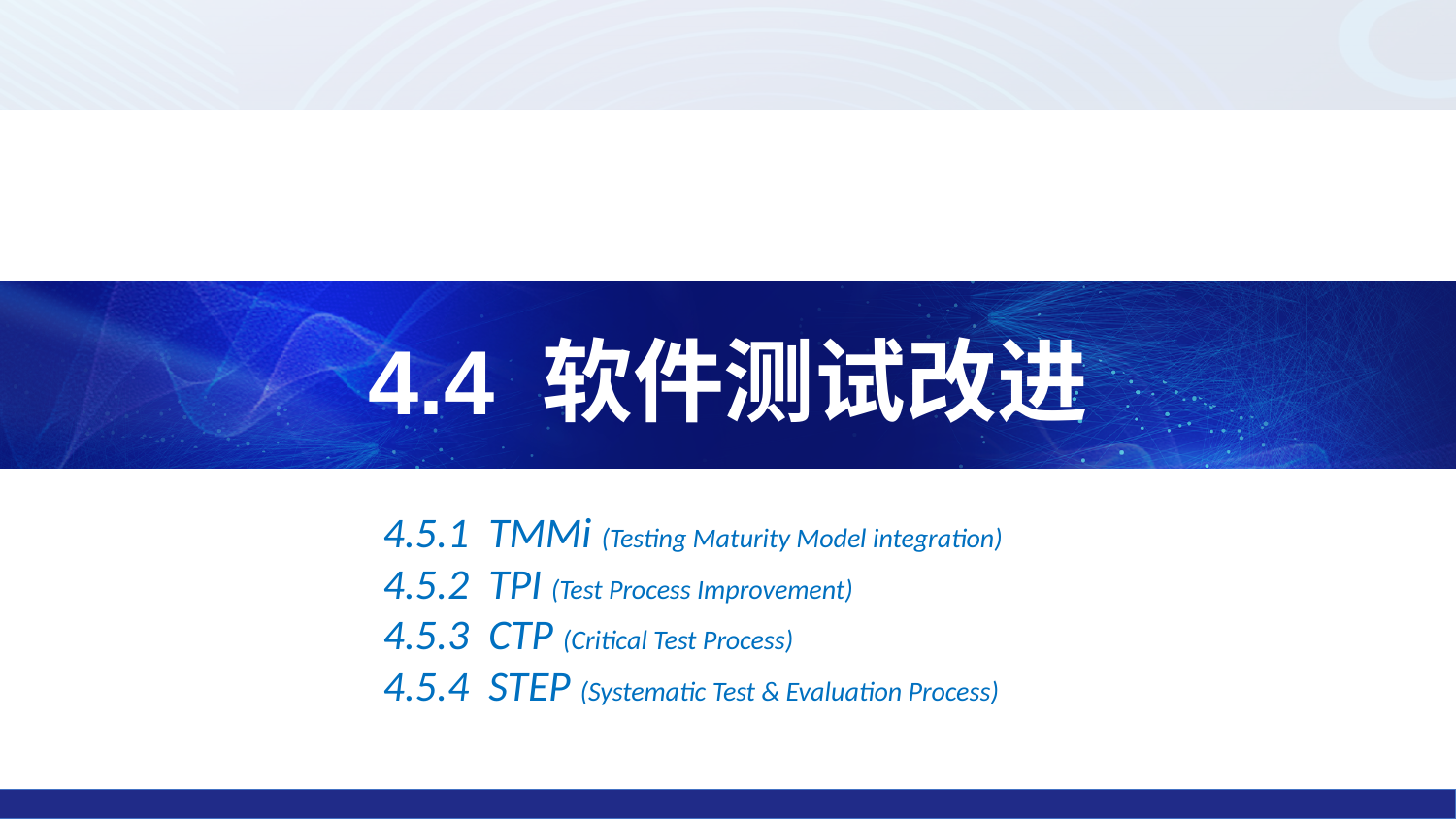

4.4 软件测试改进
4.5.1  TMMi (Testing Maturity Model integration)
4.5.2  TPI (Test Process Improvement)
4.5.3  CTP (Critical Test Process)
4.5.4  STEP (Systematic Test & Evaluation Process)